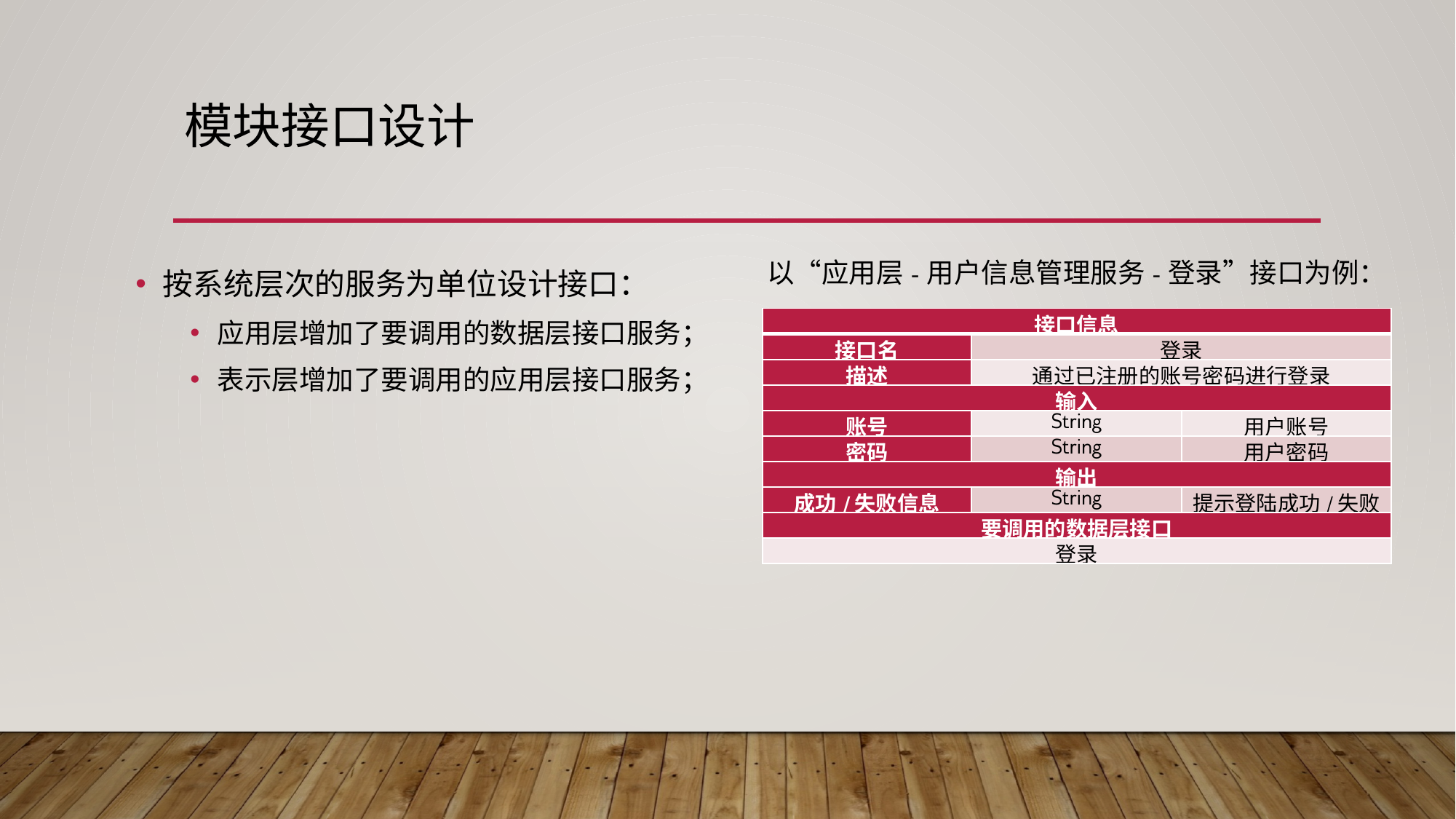

# 模块接口设计
以“应用层-用户信息管理服务-登录”接口为例：
按系统层次的服务为单位设计接口：
应用层增加了要调用的数据层接口服务；
表示层增加了要调用的应用层接口服务；

| 接口信息 |  |  |
| --- | --- | --- |
| 接口名 | 登录 |  |
| 描述 | 通过已注册的账号密码进行登录 |  |
| 输入 |  |  |
| 账号 | String | 用户账号 |
| 密码 | String | 用户密码 |
| 输出 |  |  |
| 成功/失败信息 | String | 提示登陆成功/失败 |
| 要调用的数据层接口 |  |  |
| 登录 |  |  |